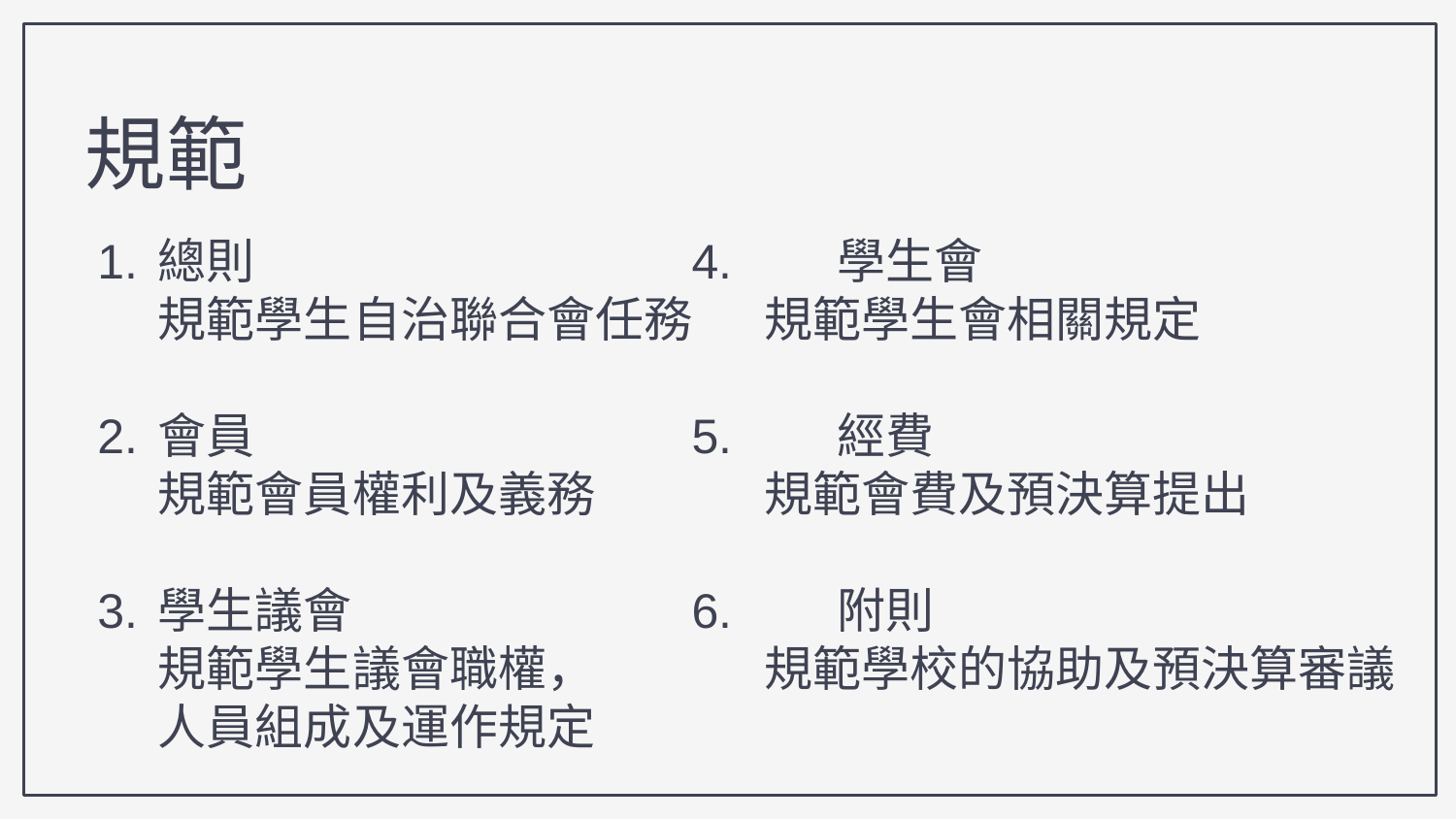

規範
總則
規範學生自治聯合會任務

會員
規範會員權利及義務

學生議會
規範學生議會職權，
人員組成及運作規定

4.	學生會
規範學生會相關規定

5.	經費
規範會費及預決算提出

6.	附則
規範學校的協助及預決算審議